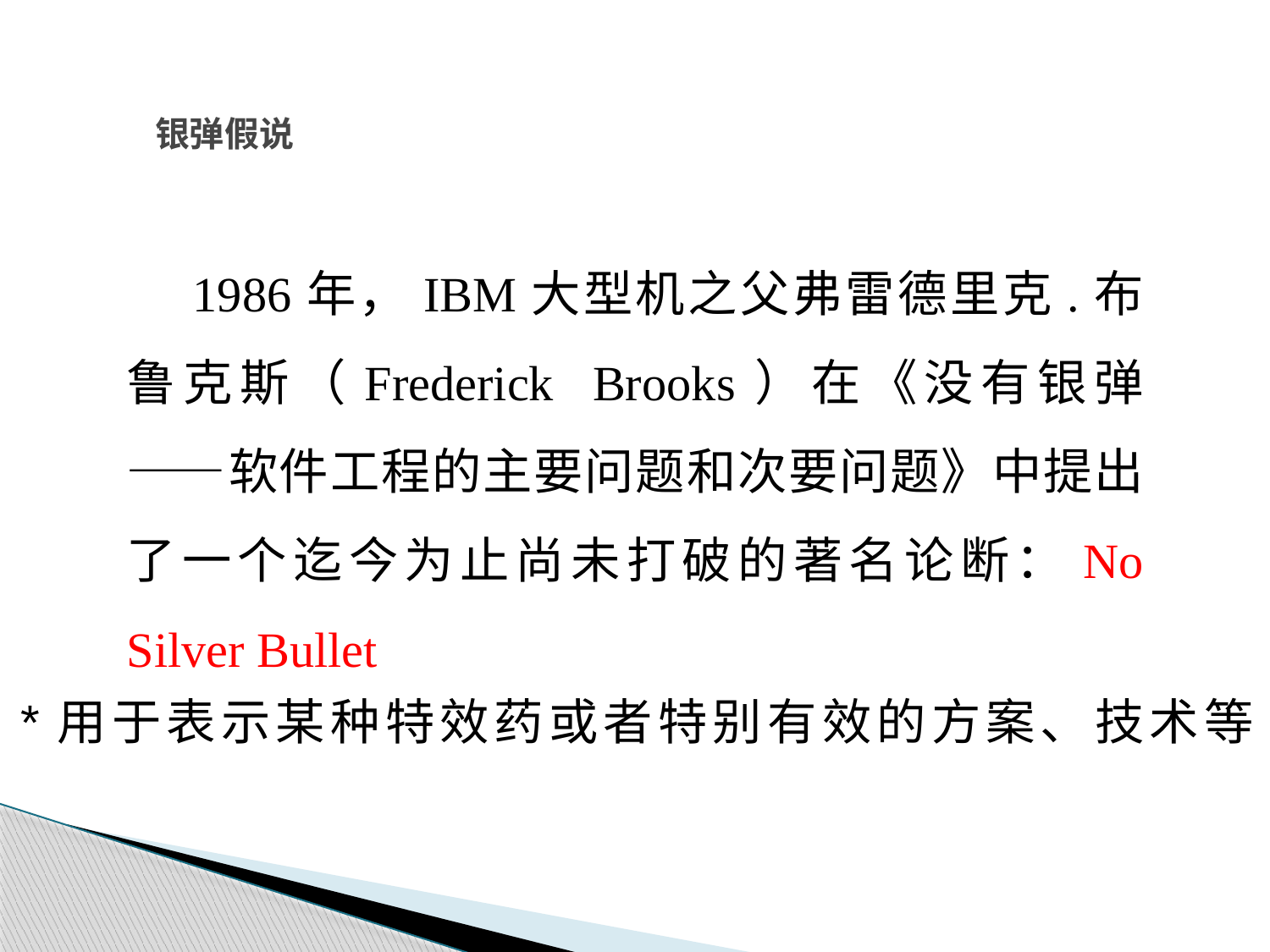

# 银弹假说
02
1986年，IBM大型机之父弗雷德里克.布鲁克斯（Frederick  Brooks）在《没有银弹——软件工程的主要问题和次要问题》中提出了一个迄今为止尚未打破的著名论断：No Silver Bullet
*用于表示某种特效药或者特别有效的方案、技术等